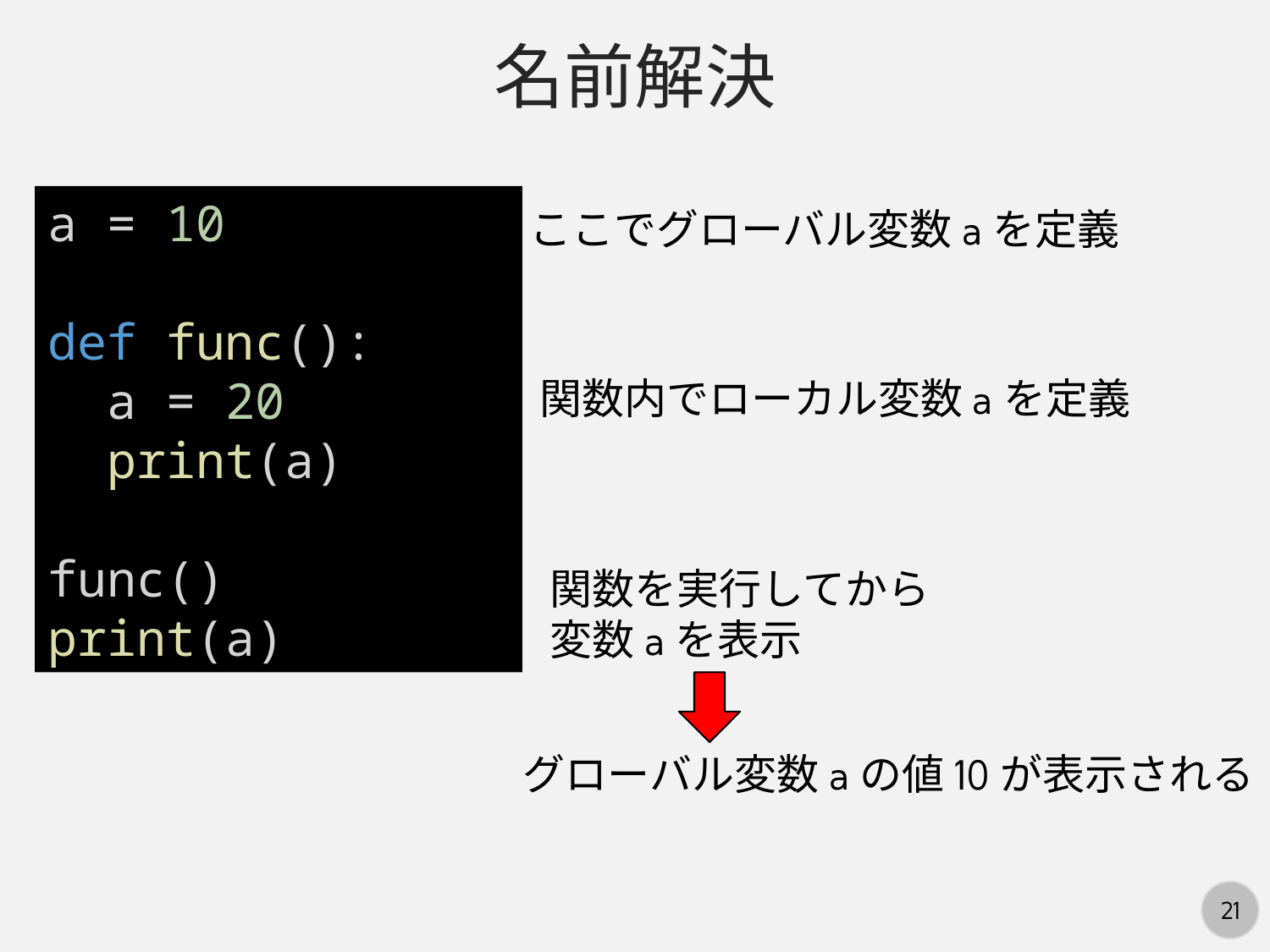

名前解決
a = 10
def func():
  a = 20
  print(a)
func()
print(a)
ここでグローバル変数aを定義
関数内でローカル変数aを定義
関数を実行してから
変数aを表示

グローバル変数aの値10が表示される